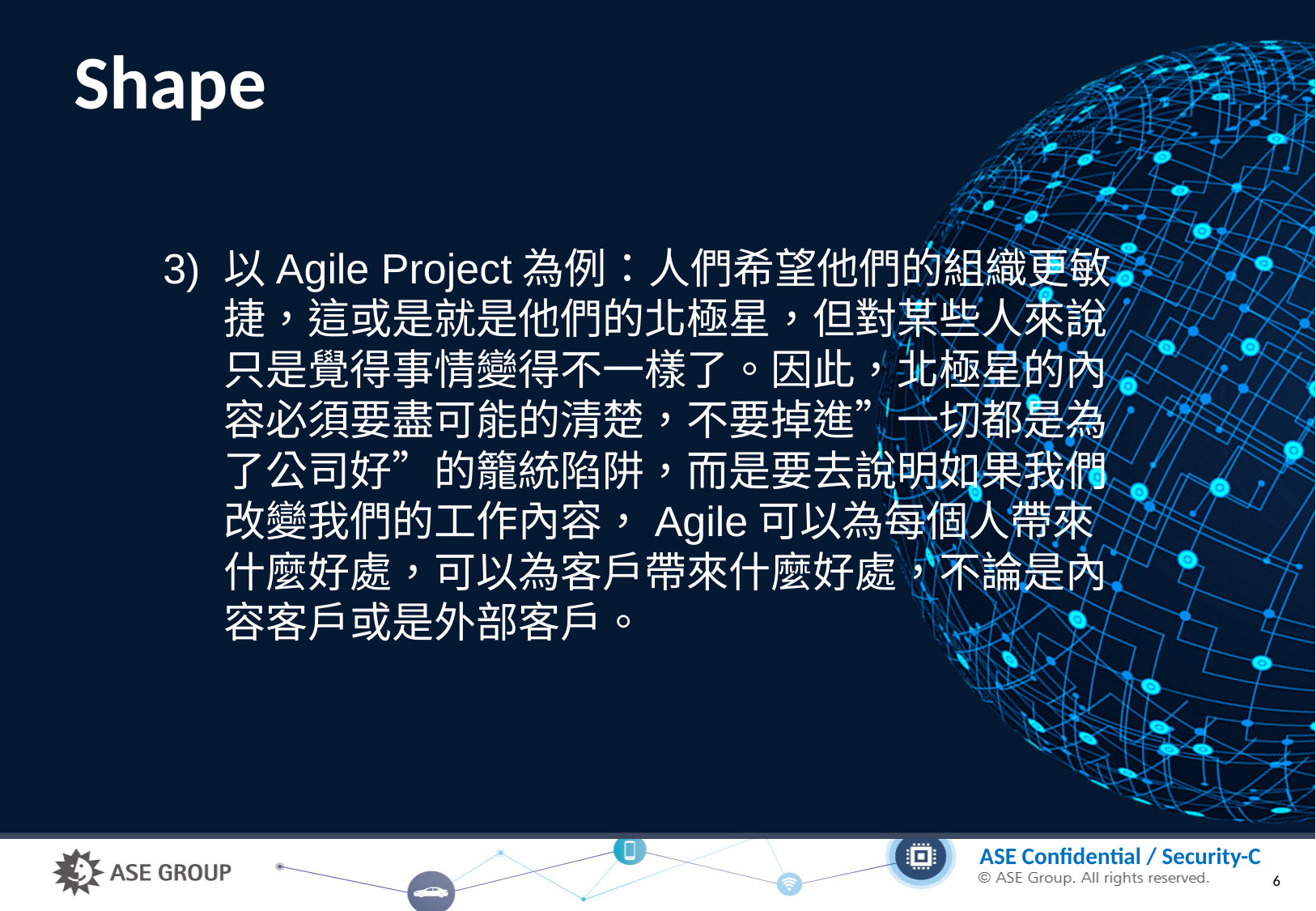

# Shape
以Agile Project為例：人們希望他們的組織更敏捷，這或是就是他們的北極星，但對某些人來說只是覺得事情變得不一樣了。因此，北極星的內容必須要盡可能的清楚，不要掉進”一切都是為了公司好”的籠統陷阱，而是要去說明如果我們改變我們的工作內容，Agile可以為每個人帶來什麼好處，可以為客戶帶來什麼好處，不論是內容客戶或是外部客戶。